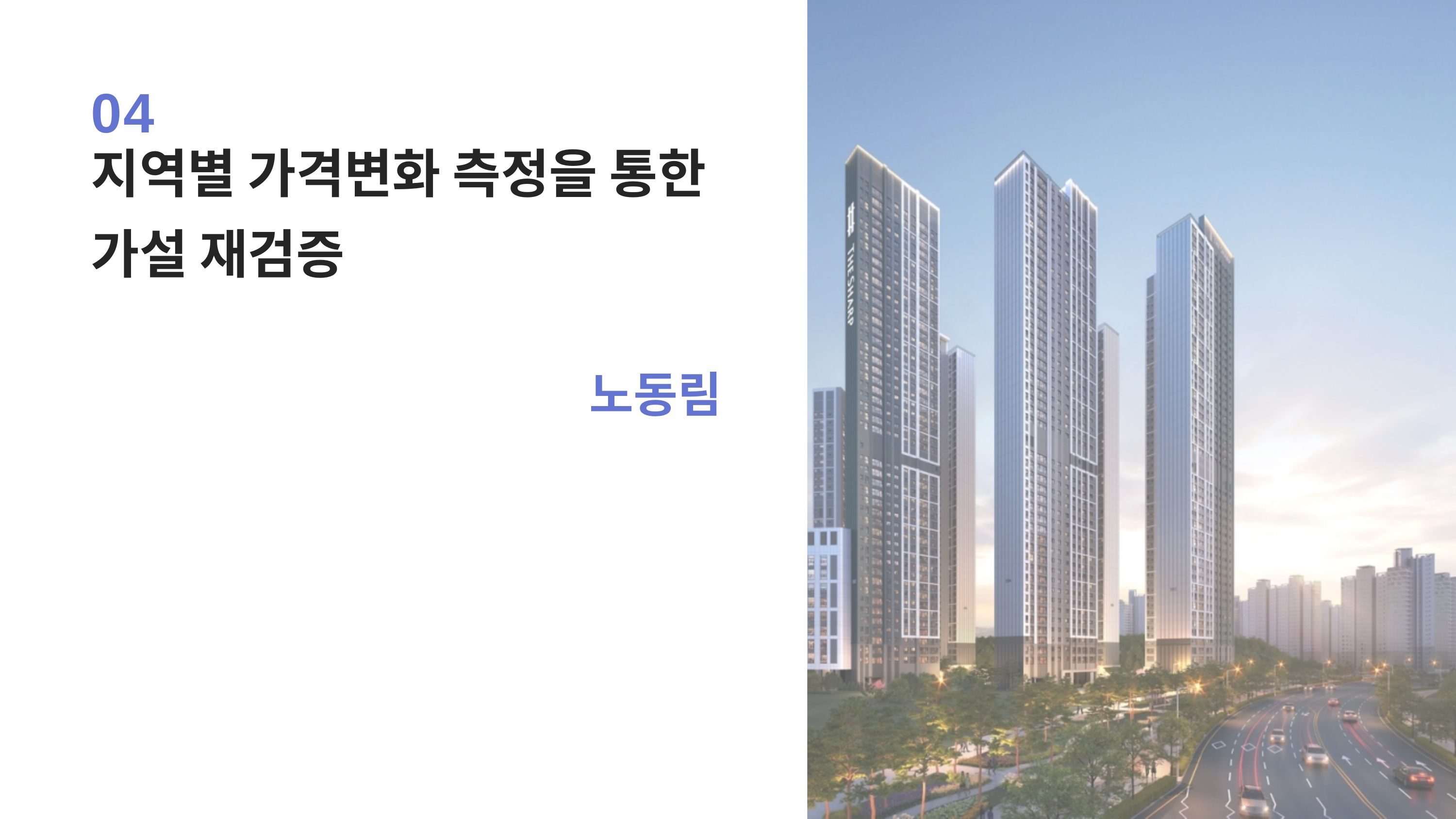

04
지역별 가격변화 측정을 통한
가설 재검증
노동림